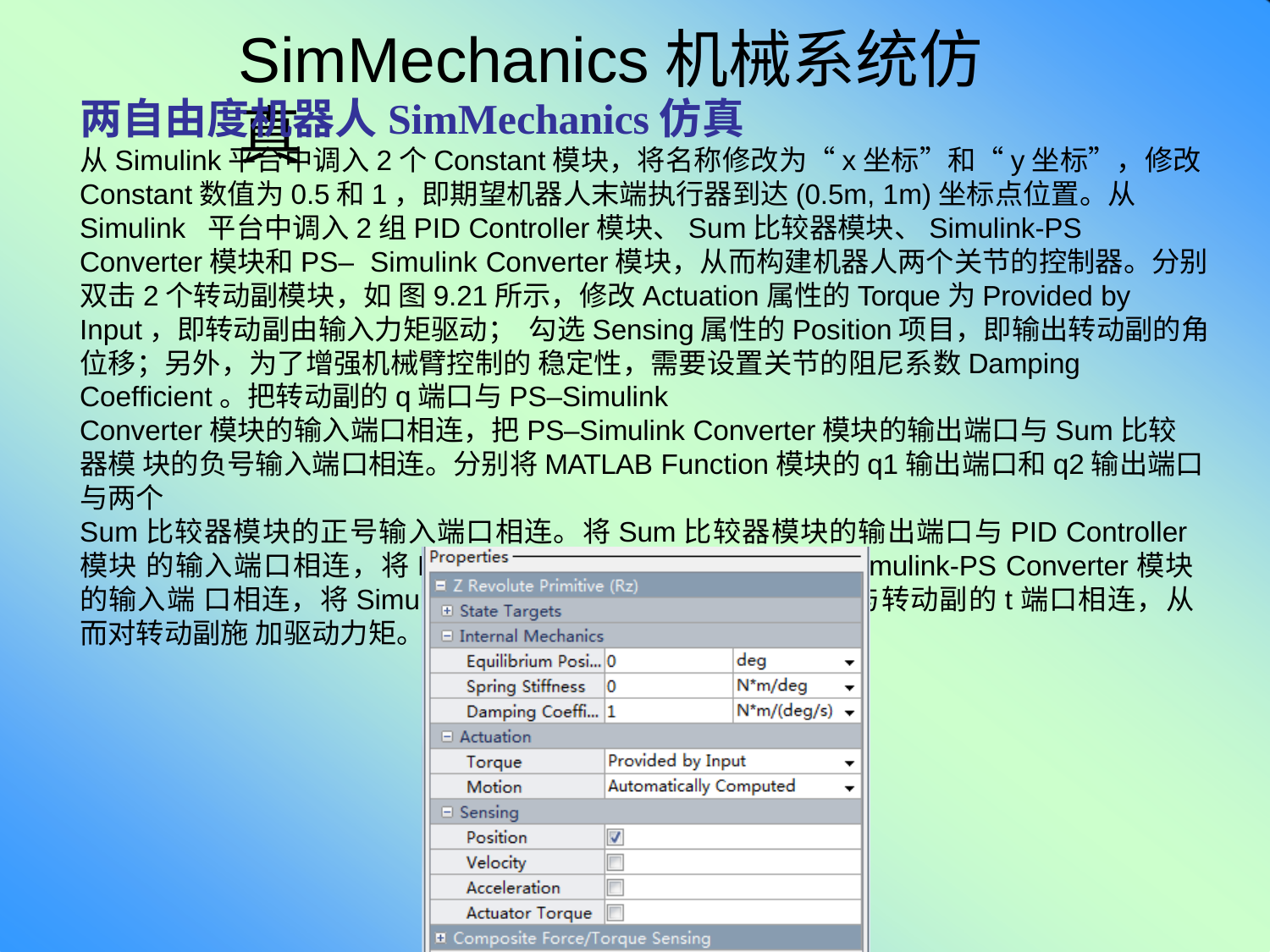

# SimMechanics机械系统仿真
两自由度机器人SimMechanics仿真
从Simulink平台中调入2个Constant模块，将名称修改为“x坐标”和“y坐标”，修改
Constant数值为0.5和1，即期望机器人末端执行器到达(0.5m, 1m)坐标点位置。从Simulink  平台中调入2组PID Controller模块、Sum比较器模块、Simulink-PS Converter模块和PS–  Simulink Converter模块，从而构建机器人两个关节的控制器。分别双击2个转动副模块，如 图9.21所示，修改Actuation属性的Torque为Provided by Input，即转动副由输入力矩驱动；  勾选Sensing属性的Position项目，即输出转动副的角位移；另外，为了增强机械臂控制的 稳定性，需要设置关节的阻尼系数Damping Coefficient。把转动副的q端口与PS–Simulink
Converter模块的输入端口相连，把PS–Simulink Converter模块的输出端口与Sum比较器模 块的负号输入端口相连。分别将MATLAB Function模块的q1输出端口和q2输出端口与两个
Sum比较器模块的正号输入端口相连。将Sum比较器模块的输出端口与PID Controller模块 的输入端口相连，将PID Controller模块的输出端口与Simulink-PS Converter模块的输入端 口相连，将Simulink-PS Converter模块的输出端口与转动副的t端口相连，从而对转动副施 加驱动力矩。